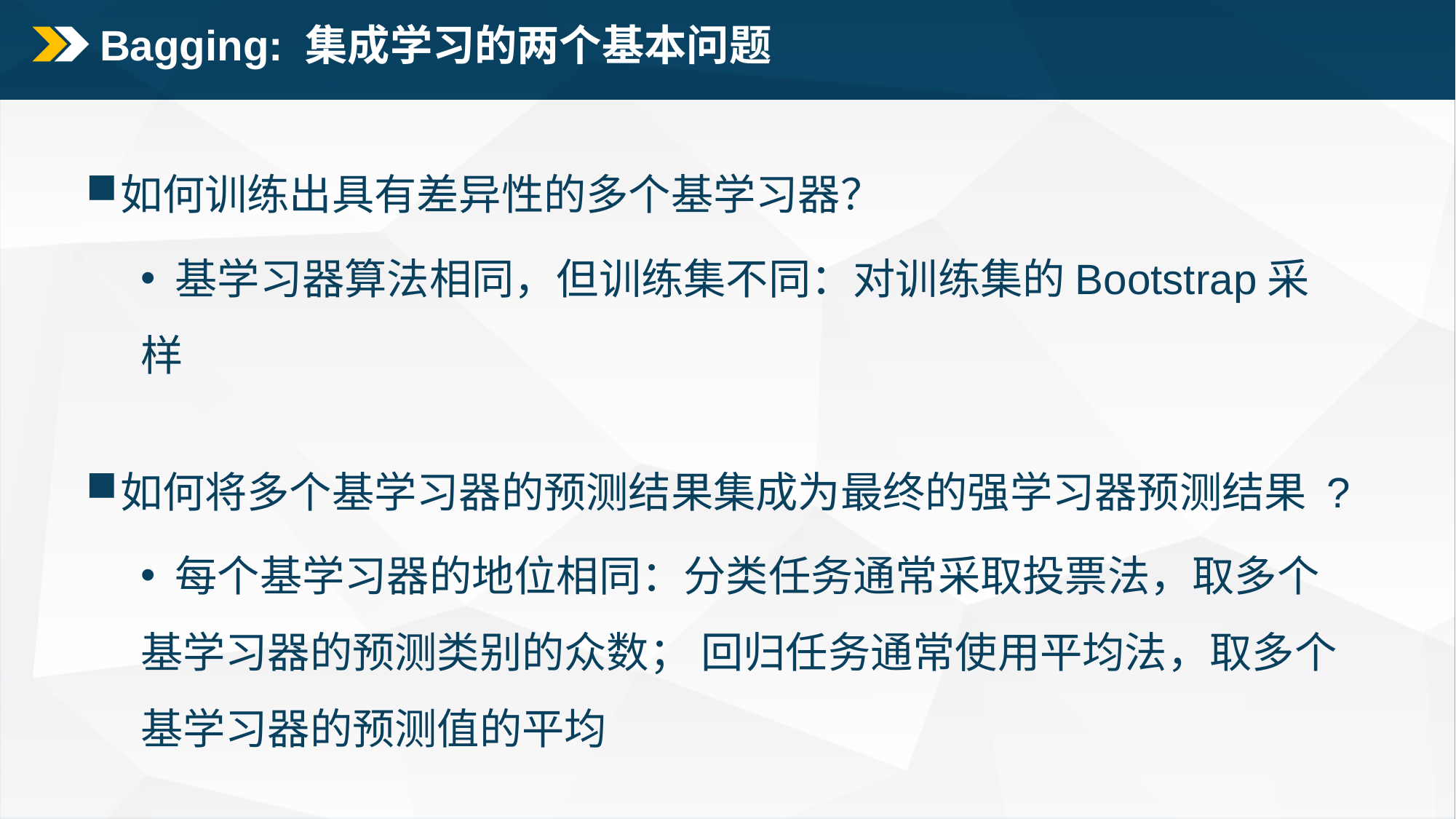

# Bagging: 集成学习的两个基本问题
如何训练出具有差异性的多个基学习器？
 基学习器算法相同，但训练集不同：对训练集的Bootstrap采样

如何将多个基学习器的预测结果集成为最终的强学习器预测结果 ?
 每个基学习器的地位相同：分类任务通常采取投票法，取多个基学习器的预测类别的众数； 回归任务通常使用平均法，取多个基学习器的预测值的平均